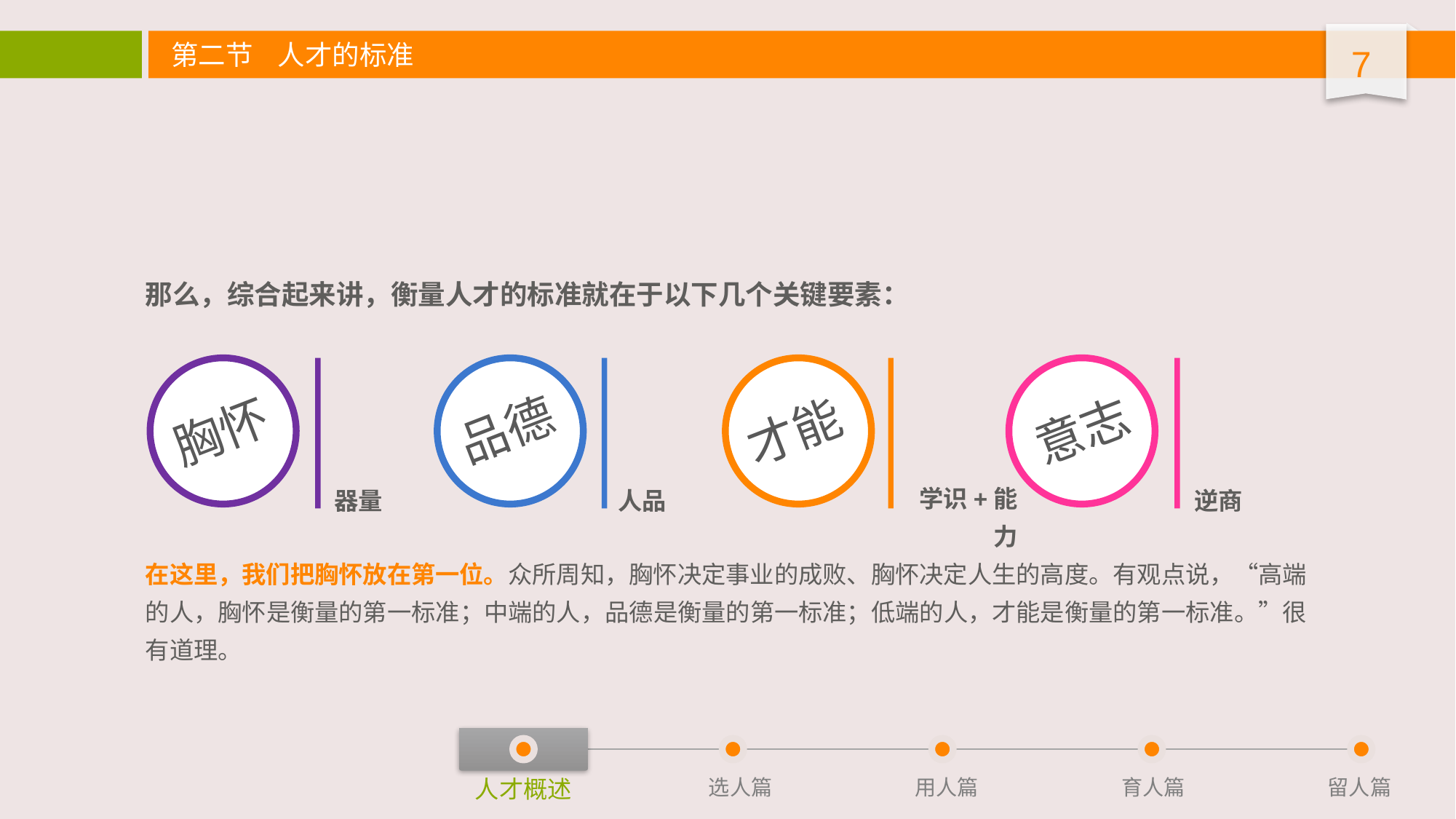

第二节    人才的标准
那么，综合起来讲，衡量人才的标准就在于以下几个关键要素：

胸怀

品德

才能

意志

学识+能力
器量
人品
逆商
在这里，我们把胸怀放在第一位。众所周知，胸怀决定事业的成败、胸怀决定人生的高度。有观点说，“高端的人，胸怀是衡量的第一标准；中端的人，品德是衡量的第一标准；低端的人，才能是衡量的第一标准。”很有道理。